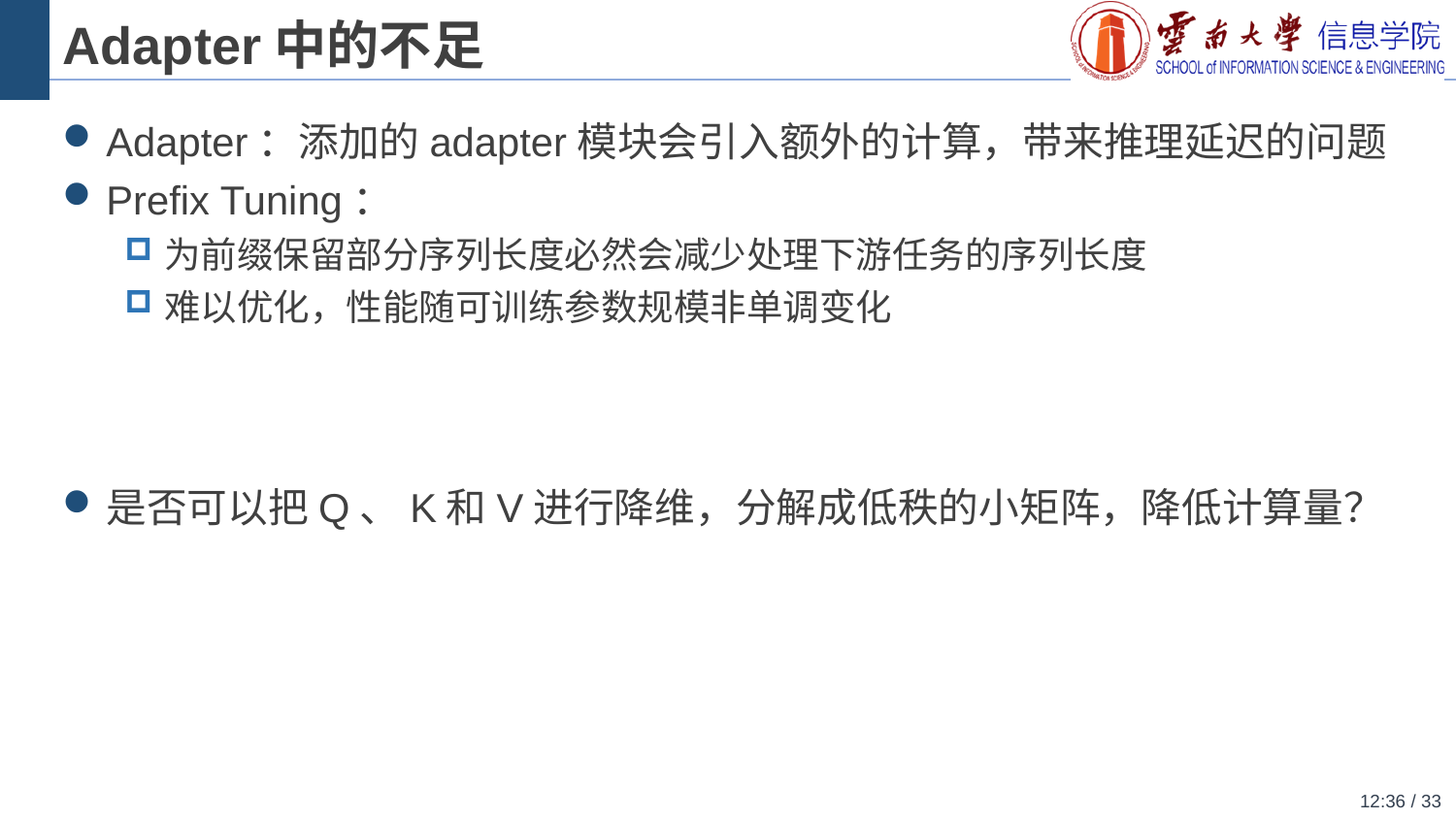

# Adapter中的不足
Adapter：添加的adapter模块会引入额外的计算，带来推理延迟的问题
Prefix Tuning：
为前缀保留部分序列长度必然会减少处理下游任务的序列长度
难以优化，性能随可训练参数规模非单调变化

是否可以把Q、K和V进行降维，分解成低秩的小矩阵，降低计算量？